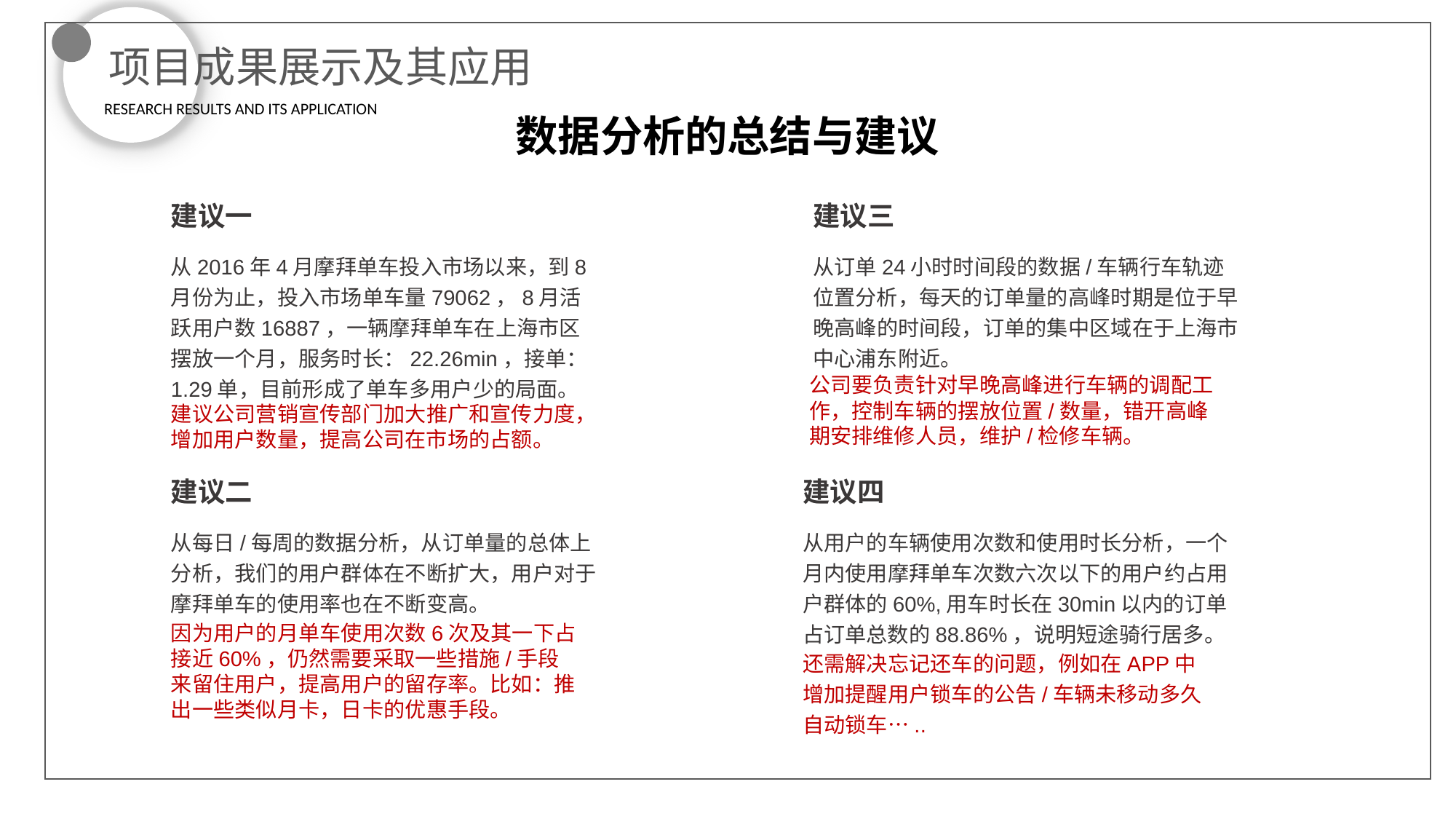

项目成果展示及其应用
RESEARCH RESULTS AND ITS APPLICATION
数据分析的总结与建议
建议一
从2016年4月摩拜单车投入市场以来，到8月份为止，投入市场单车量79062，8月活跃用户数16887，一辆摩拜单车在上海市区摆放一个月，服务时长：22.26min，接单：1.29单，目前形成了单车多用户少的局面。
建议三
从订单24小时时间段的数据/车辆行车轨迹位置分析，每天的订单量的高峰时期是位于早晚高峰的时间段，订单的集中区域在于上海市中心浦东附近。
公司要负责针对早晚高峰进行车辆的调配工作，控制车辆的摆放位置/数量，错开高峰期安排维修人员，维护/检修车辆。
建议公司营销宣传部门加大推广和宣传力度，增加用户数量，提高公司在市场的占额。

建议二
从每日/每周的数据分析，从订单量的总体上分析，我们的用户群体在不断扩大，用户对于摩拜单车的使用率也在不断变高。
建议四
从用户的车辆使用次数和使用时长分析，一个月内使用摩拜单车次数六次以下的用户约占用户群体的60%,用车时长在30min以内的订单占订单总数的88.86%，说明短途骑行居多。
因为用户的月单车使用次数6次及其一下占接近60%，仍然需要采取一些措施/手段来留住用户，提高用户的留存率。比如：推出一些类似月卡，日卡的优惠手段。
还需解决忘记还车的问题，例如在APP中增加提醒用户锁车的公告/车辆未移动多久自动锁车…..